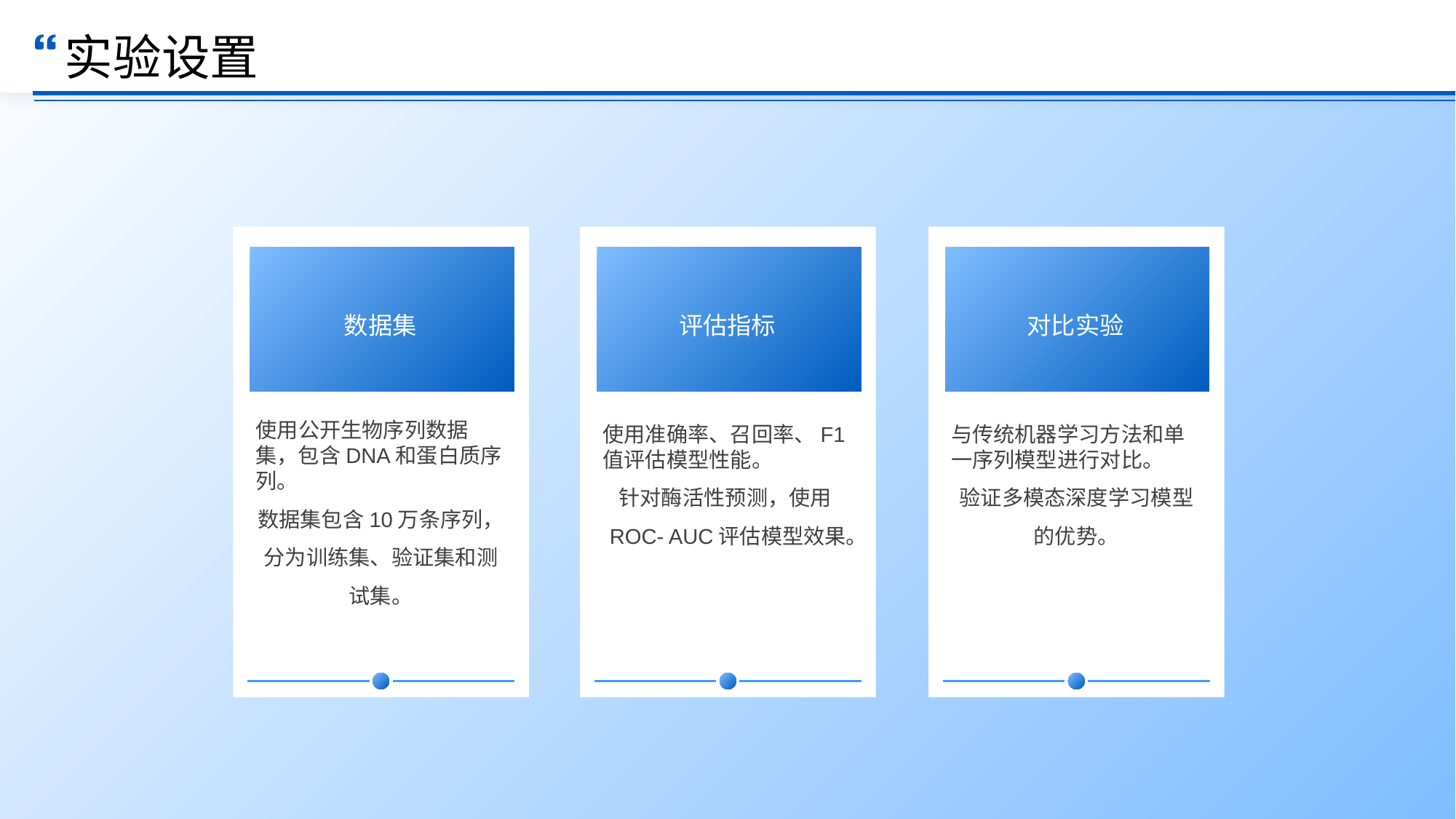

实验设置

数据集
评估指标
对比实验
使用公开生物序列数据集，包含DNA和蛋白质序列。
数据集包含10万条序列，分为训练集、验证集和测试集。
使用准确率、召回率、F1值评估模型性能。
针对酶活性预测，使用ROC- AUC评估模型效果。
与传统机器学习方法和单一序列模型进行对比。
验证多模态深度学习模型的优势。